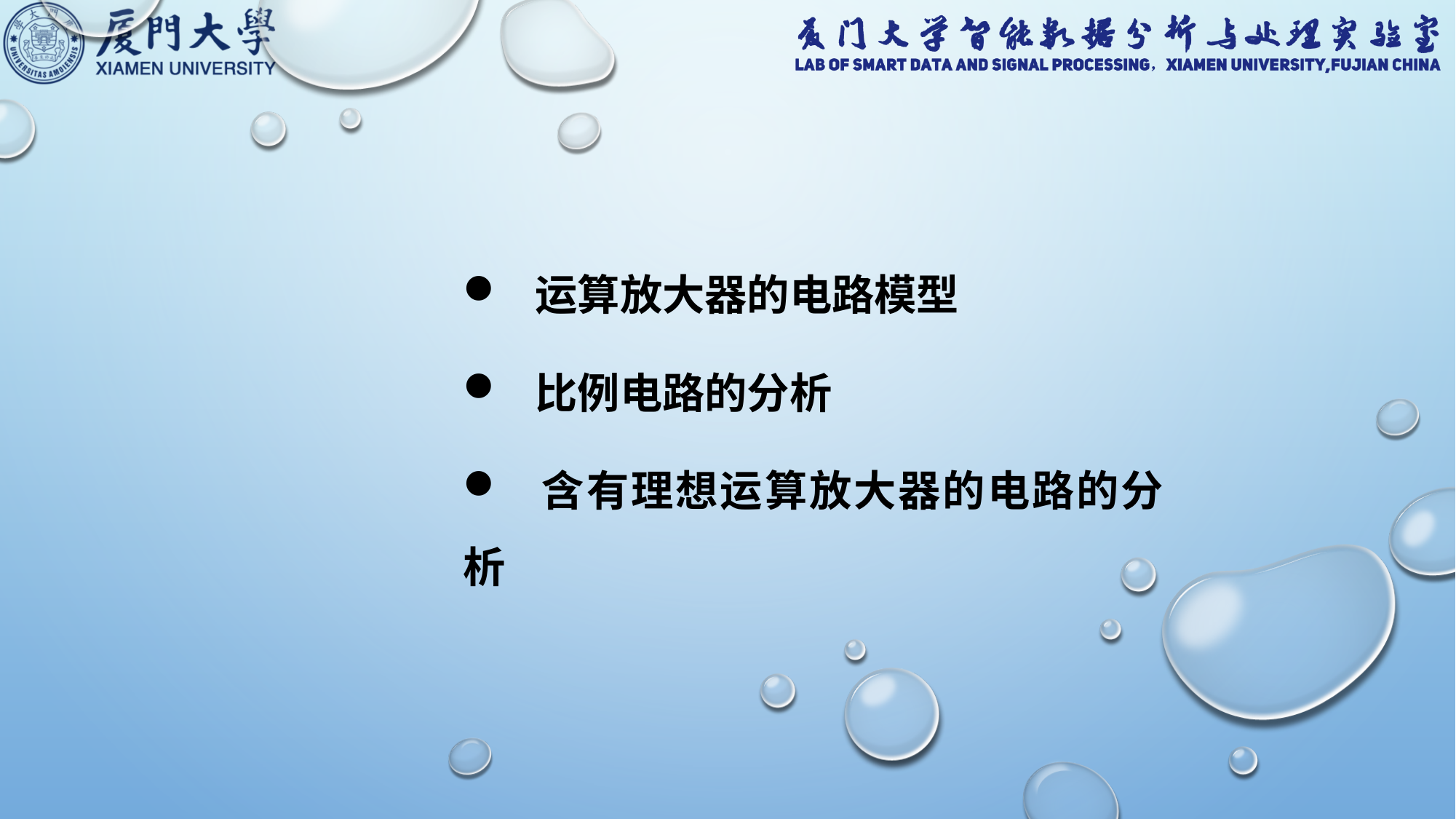

运算放大器的电路模型
  比例电路的分析
  含有理想运算放大器的电路的分析